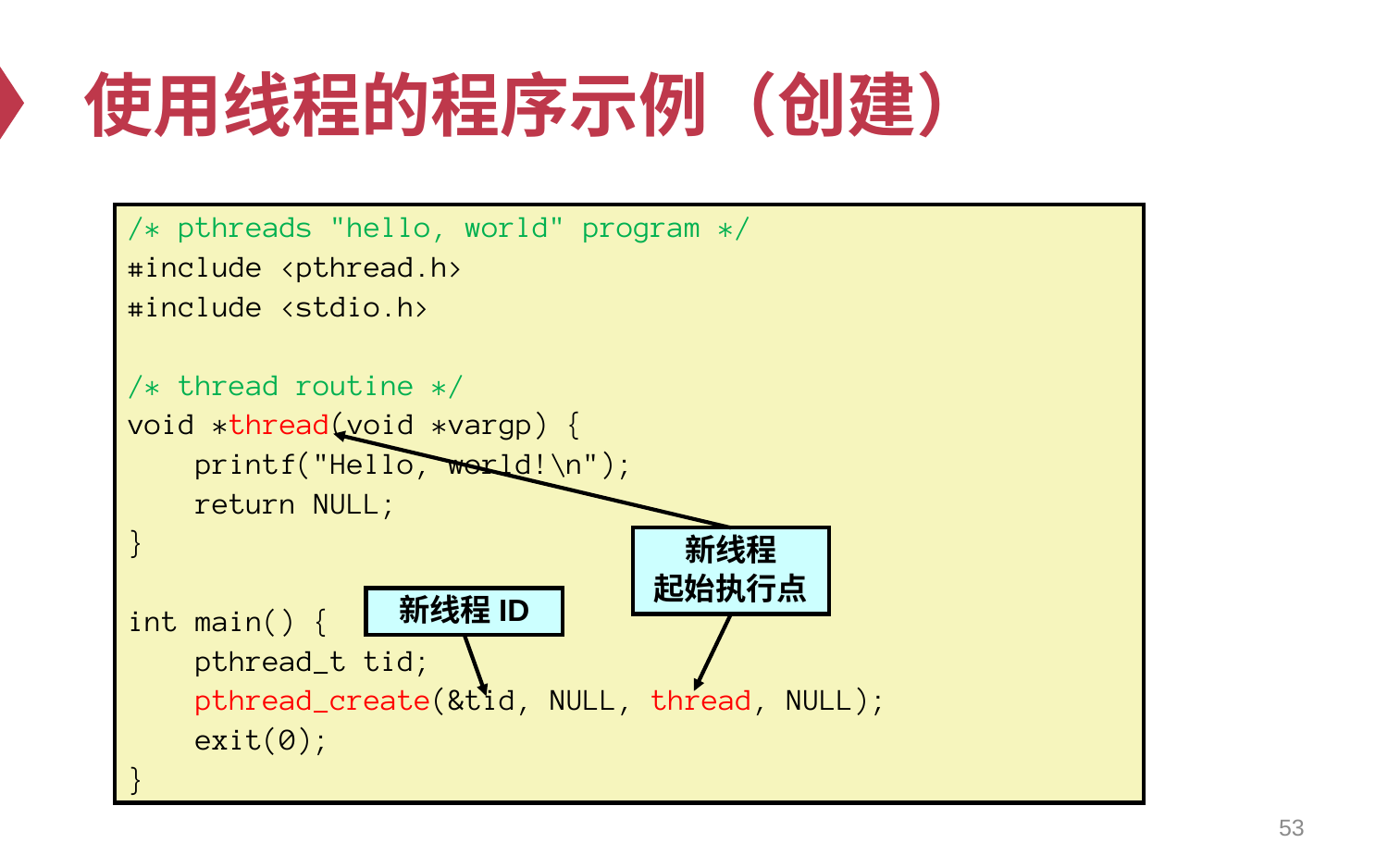

# 使用线程的程序示例（创建）
/* pthreads "hello, world" program */
#include <pthread.h>
#include <stdio.h>

/* thread routine */
void *thread(void *vargp) {
    printf("Hello, world!\n");
    return NULL;
}

int main() {
    pthread_t tid;
    pthread_create(&tid, NULL, thread, NULL);
    exit(0);
}

新线程
起始执行点
新线程ID
53